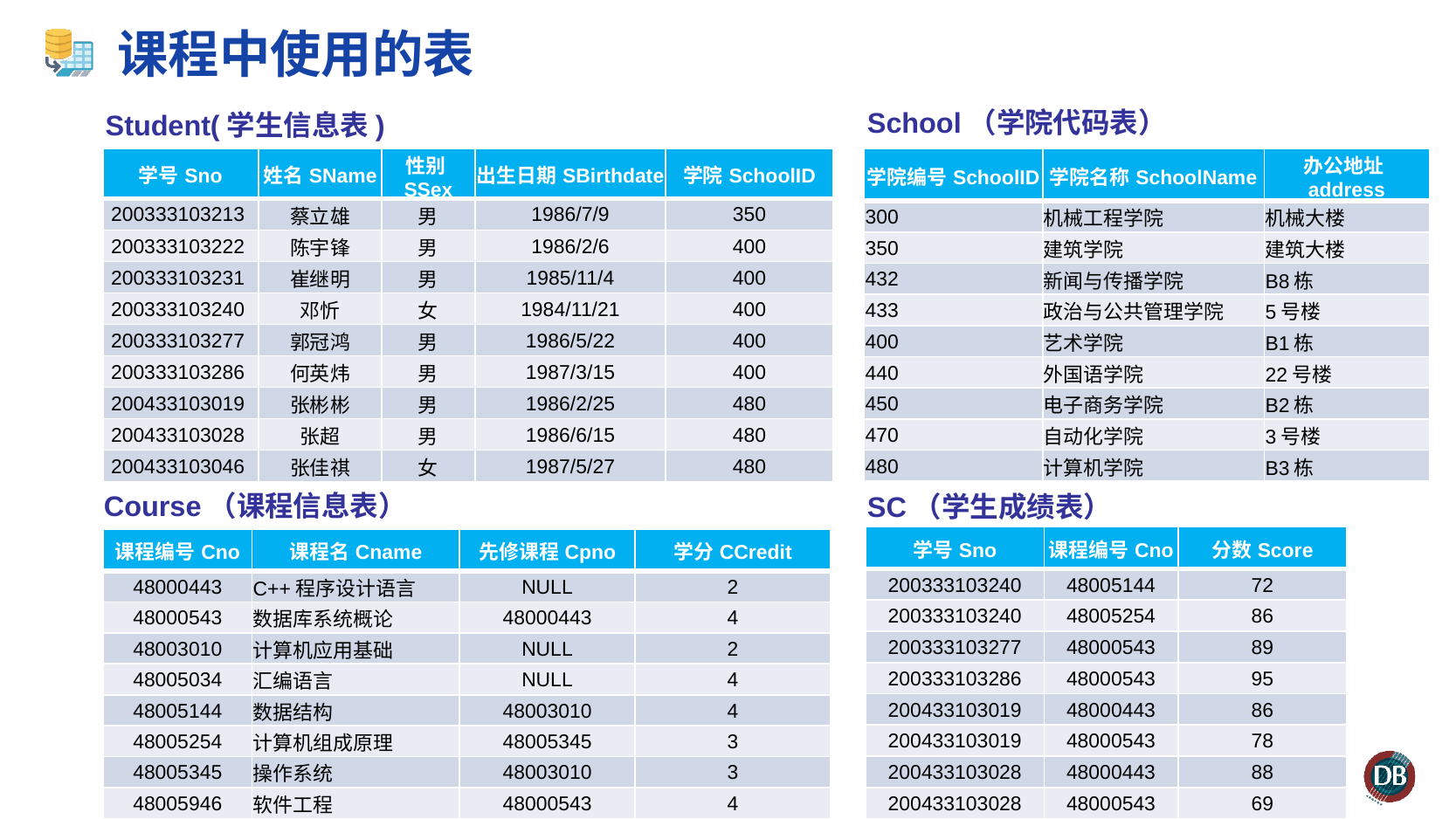

# 课程中使用的表
School（学院代码表）
Student(学生信息表)
| 学号Sno | 姓名SName | 性别SSex | 出生日期SBirthdate | 学院SchoolID |
| --- | --- | --- | --- | --- |
| 200333103213 | 蔡立雄 | 男 | 1986/7/9 | 350 |
| 200333103222 | 陈宇锋 | 男 | 1986/2/6 | 400 |
| 200333103231 | 崔继明 | 男 | 1985/11/4 | 400 |
| 200333103240 | 邓忻 | 女 | 1984/11/21 | 400 |
| 200333103277 | 郭冠鸿 | 男 | 1986/5/22 | 400 |
| 200333103286 | 何英炜 | 男 | 1987/3/15 | 400 |
| 200433103019 | 张彬彬 | 男 | 1986/2/25 | 480 |
| 200433103028 | 张超 | 男 | 1986/6/15 | 480 |
| 200433103046 | 张佳祺 | 女 | 1987/5/27 | 480 |
| 学院编号SchoolID | 学院名称SchoolName | 办公地址address |
| --- | --- | --- |
| 300 | 机械工程学院 | 机械大楼 |
| 350 | 建筑学院 | 建筑大楼 |
| 432 | 新闻与传播学院 | B8栋 |
| 433 | 政治与公共管理学院 | 5号楼 |
| 400 | 艺术学院 | B1栋 |
| 440 | 外国语学院 | 22号楼 |
| 450 | 电子商务学院 | B2栋 |
| 470 | 自动化学院 | 3号楼 |
| 480 | 计算机学院 | B3栋 |
Course（课程信息表）
SC（学生成绩表）
| 学号Sno | 课程编号Cno | 分数Score |
| --- | --- | --- |
| 200333103240 | 48005144 | 72 |
| 200333103240 | 48005254 | 86 |
| 200333103277 | 48000543 | 89 |
| 200333103286 | 48000543 | 95 |
| 200433103019 | 48000443 | 86 |
| 200433103019 | 48000543 | 78 |
| 200433103028 | 48000443 | 88 |
| 200433103028 | 48000543 | 69 |
| 课程编号Cno | 课程名Cname | 先修课程Cpno | 学分CCredit |
| --- | --- | --- | --- |
| 48000443 | C++程序设计语言 | NULL | 2 |
| 48000543 | 数据库系统概论 | 48000443 | 4 |
| 48003010 | 计算机应用基础 | NULL | 2 |
| 48005034 | 汇编语言 | NULL | 4 |
| 48005144 | 数据结构 | 48003010 | 4 |
| 48005254 | 计算机组成原理 | 48005345 | 3 |
| 48005345 | 操作系统 | 48003010 | 3 |
| 48005946 | 软件工程 | 48000543 | 4 |